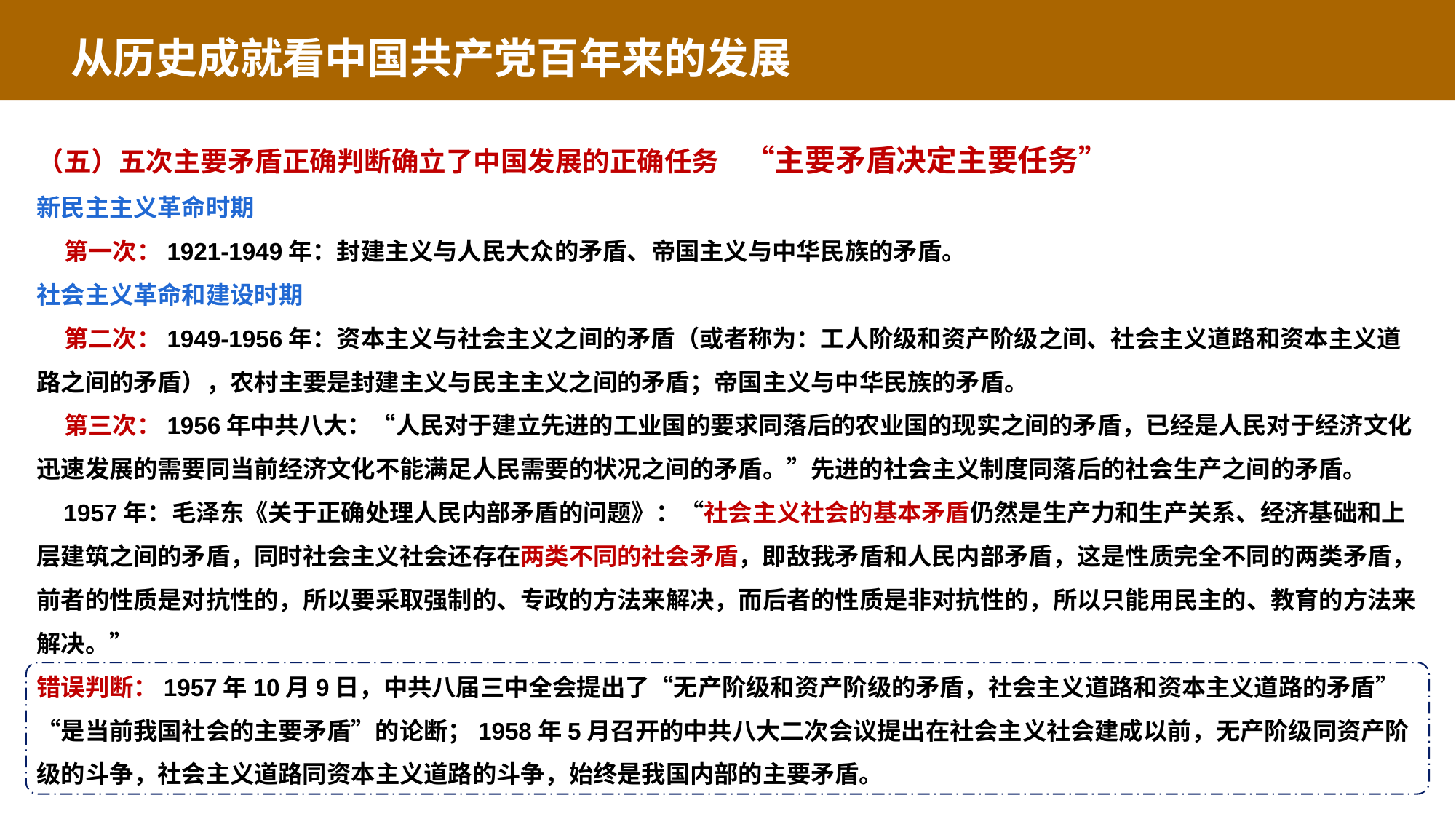

从历史成就看中国共产党百年来的发展
（五）五次主要矛盾正确判断确立了中国发展的正确任务    “主要矛盾决定主要任务”
新民主主义革命时期
    第一次：1921-1949年：封建主义与人民大众的矛盾、帝国主义与中华民族的矛盾。
社会主义革命和建设时期
    第二次：1949-1956年：资本主义与社会主义之间的矛盾（或者称为：工人阶级和资产阶级之间、社会主义道路和资本主义道路之间的矛盾），农村主要是封建主义与民主主义之间的矛盾；帝国主义与中华民族的矛盾。
    第三次：1956年中共八大：“人民对于建立先进的工业国的要求同落后的农业国的现实之间的矛盾，已经是人民对于经济文化迅速发展的需要同当前经济文化不能满足人民需要的状况之间的矛盾。”先进的社会主义制度同落后的社会生产之间的矛盾。
    1957年：毛泽东《关于正确处理人民内部矛盾的问题》：“社会主义社会的基本矛盾仍然是生产力和生产关系、经济基础和上层建筑之间的矛盾，同时社会主义社会还存在两类不同的社会矛盾，即敌我矛盾和人民内部矛盾，这是性质完全不同的两类矛盾，前者的性质是对抗性的，所以要采取强制的、专政的方法来解决，而后者的性质是非对抗性的，所以只能用民主的、教育的方法来解决。”
错误判断：1957年10月9日，中共八届三中全会提出了“无产阶级和资产阶级的矛盾，社会主义道路和资本主义道路的矛盾”“是当前我国社会的主要矛盾”的论断；1958年5月召开的中共八大二次会议提出在社会主义社会建成以前，无产阶级同资产阶级的斗争，社会主义道路同资本主义道路的斗争，始终是我国内部的主要矛盾。